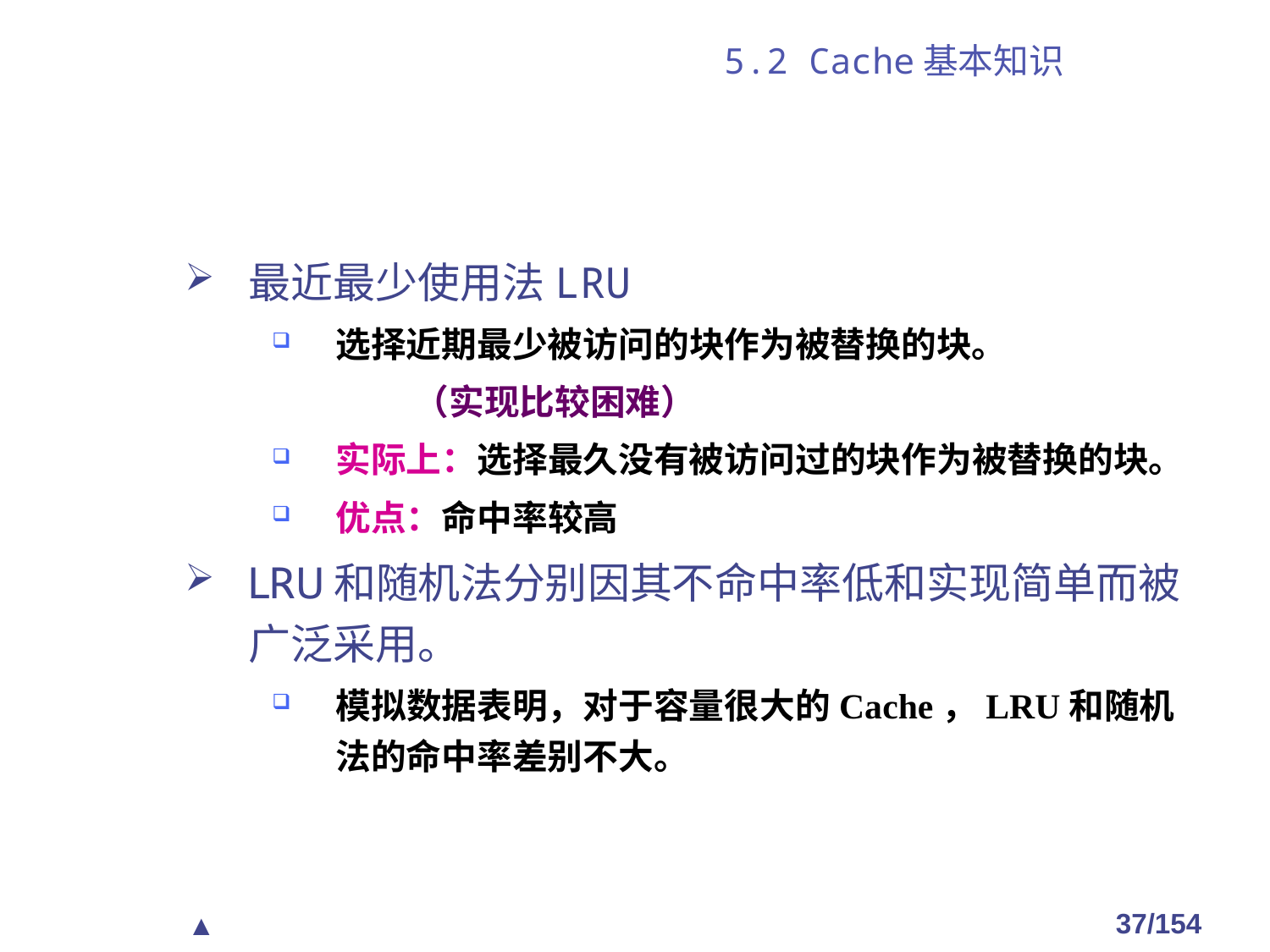

# 5.2 Cache基本知识
最近最少使用法LRU
选择近期最少被访问的块作为被替换的块。
　　　　（实现比较困难）
实际上：选择最久没有被访问过的块作为被替换的块。
优点：命中率较高
LRU和随机法分别因其不命中率低和实现简单而被广泛采用。
模拟数据表明，对于容量很大的Cache，LRU和随机法的命中率差别不大。